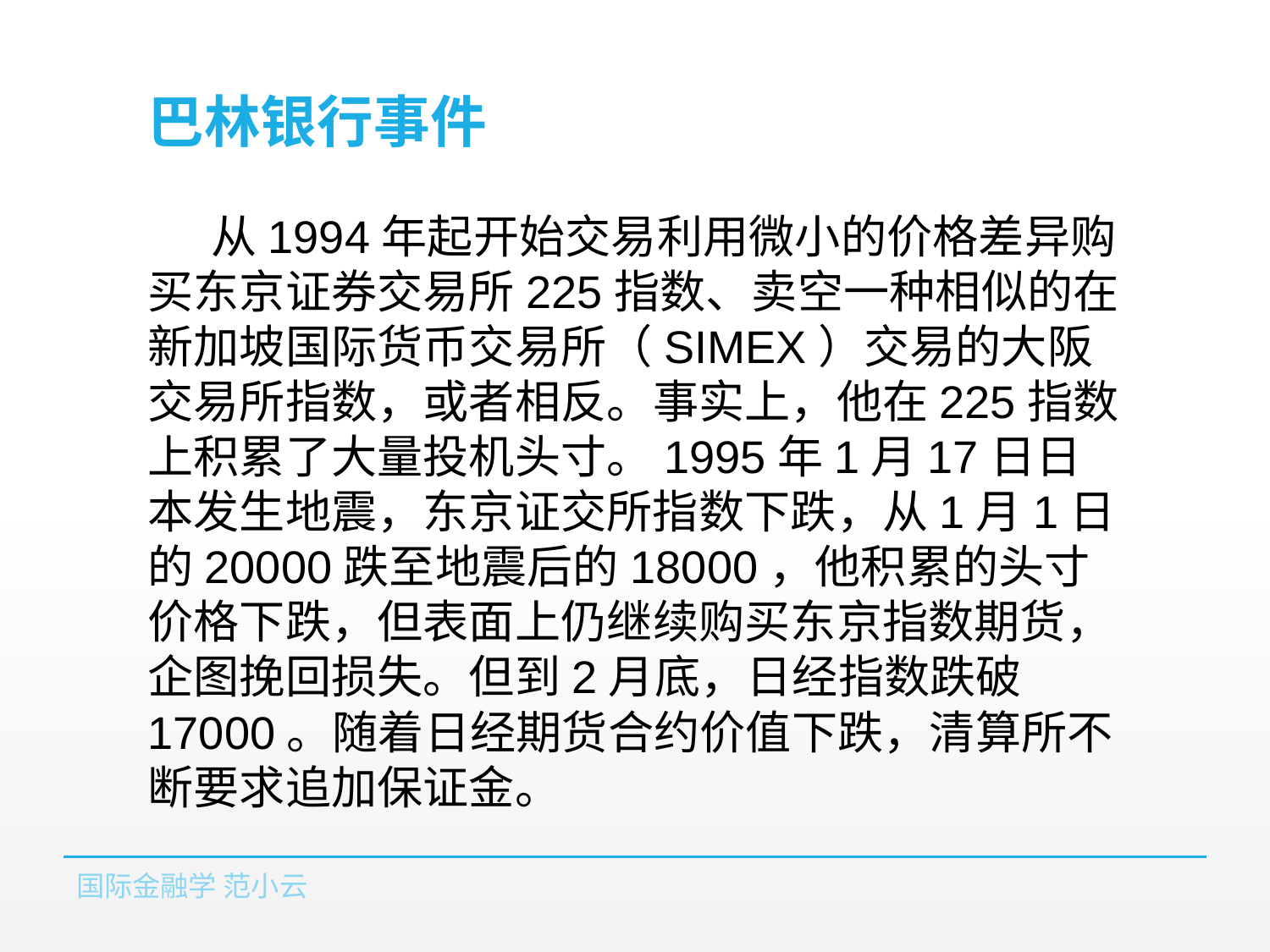

# 巴林银行事件
从1994年起开始交易利用微小的价格差异购买东京证券交易所225指数、卖空一种相似的在新加坡国际货币交易所（SIMEX）交易的大阪交易所指数，或者相反。事实上，他在225指数上积累了大量投机头寸。1995年1月17日日本发生地震，东京证交所指数下跌，从1月1日的20000跌至地震后的18000，他积累的头寸价格下跌，但表面上仍继续购买东京指数期货，企图挽回损失。但到2月底，日经指数跌破17000。随着日经期货合约价值下跌，清算所不断要求追加保证金。
国际金融学 范小云